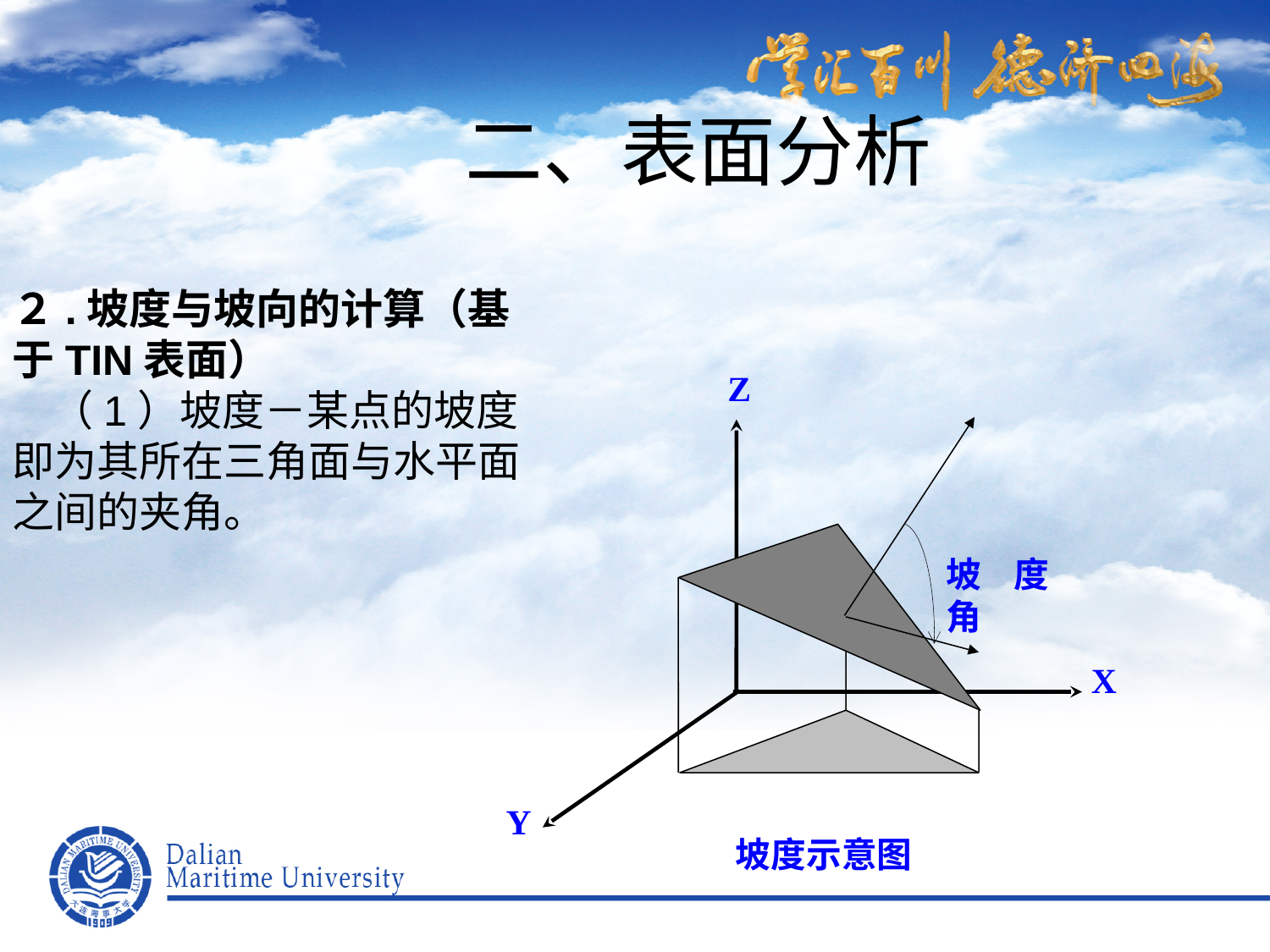

二、表面分析
２.坡度与坡向的计算（基于TIN表面）
   （1）坡度－某点的坡度即为其所在三角面与水平面之间的夹角。
Z

坡度角
X
Y
坡度示意图